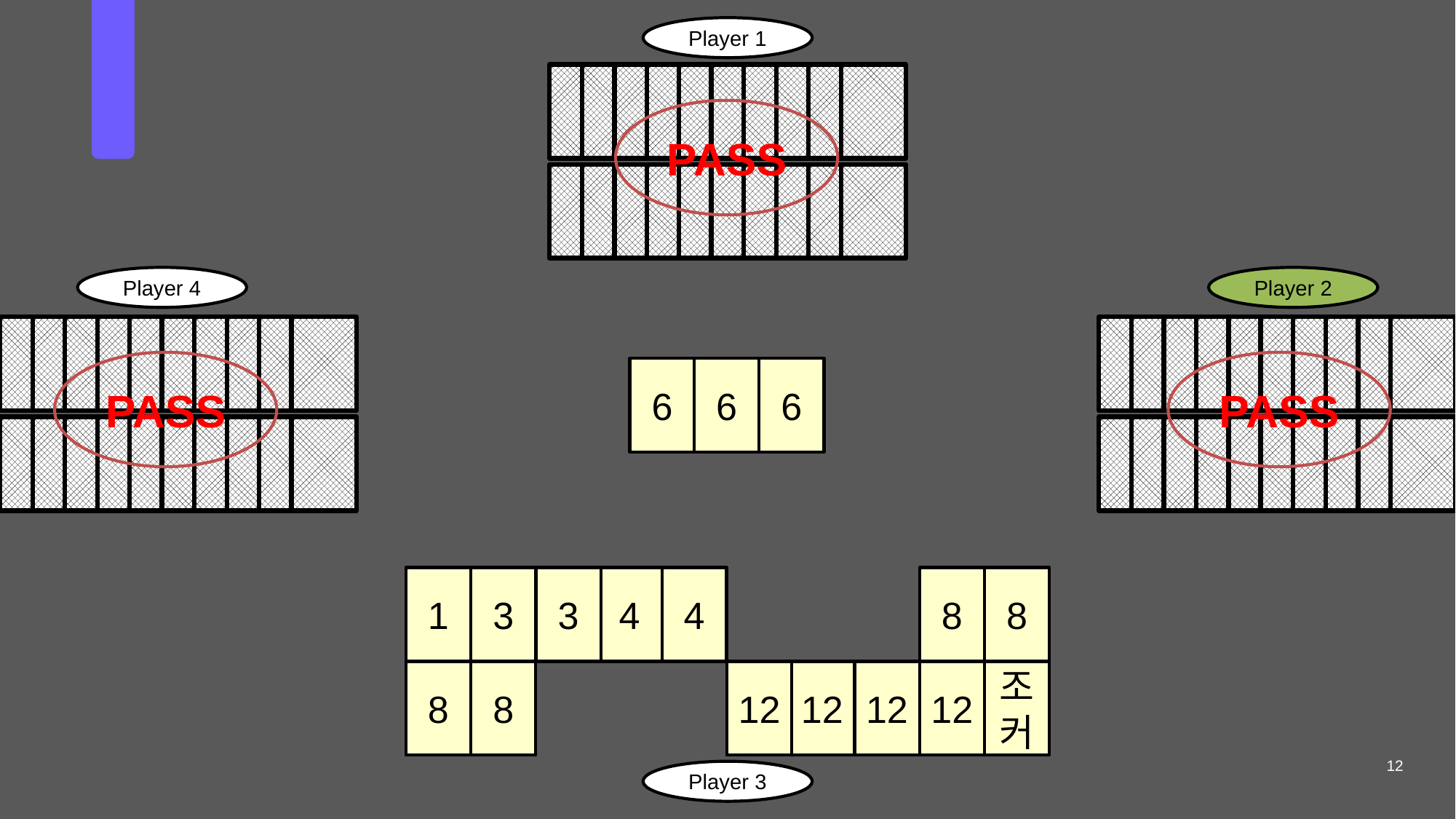

Player 1
들
어
가
며

PASS
룰
Player 4
Player 2

PASS
PASS
6
6
6
1
3
3
4
4
8
8
8
8
12
12
12
12
조커
12
Player 3